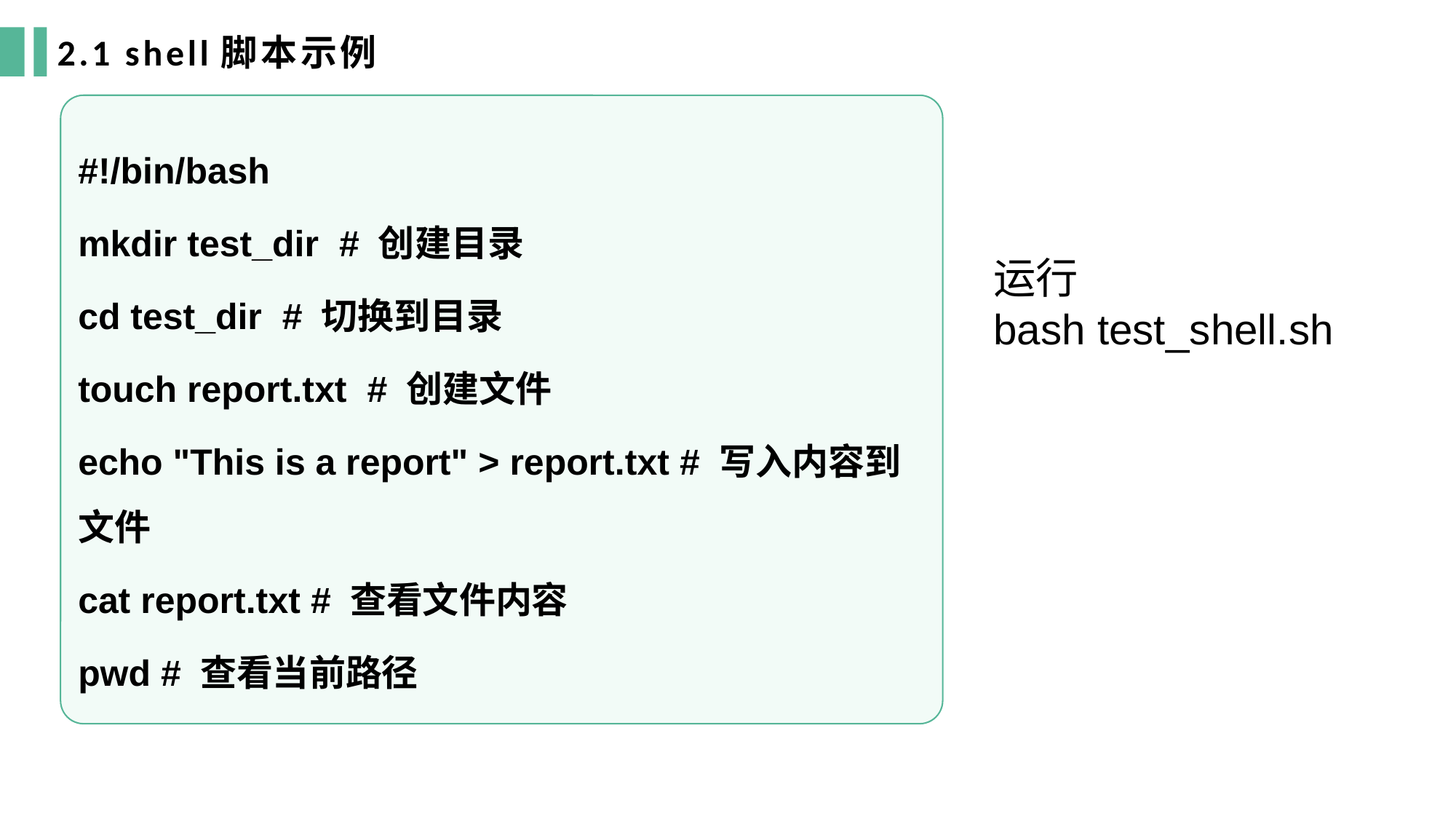

2.1 shell脚本示例
#!/bin/bash
mkdir test_dir  # 创建目录
cd test_dir  # 切换到目录
touch report.txt  # 创建文件
echo "This is a report" > report.txt # 写入内容到文件
cat report.txt # 查看文件内容
pwd # 查看当前路径
运行
bash test_shell.sh